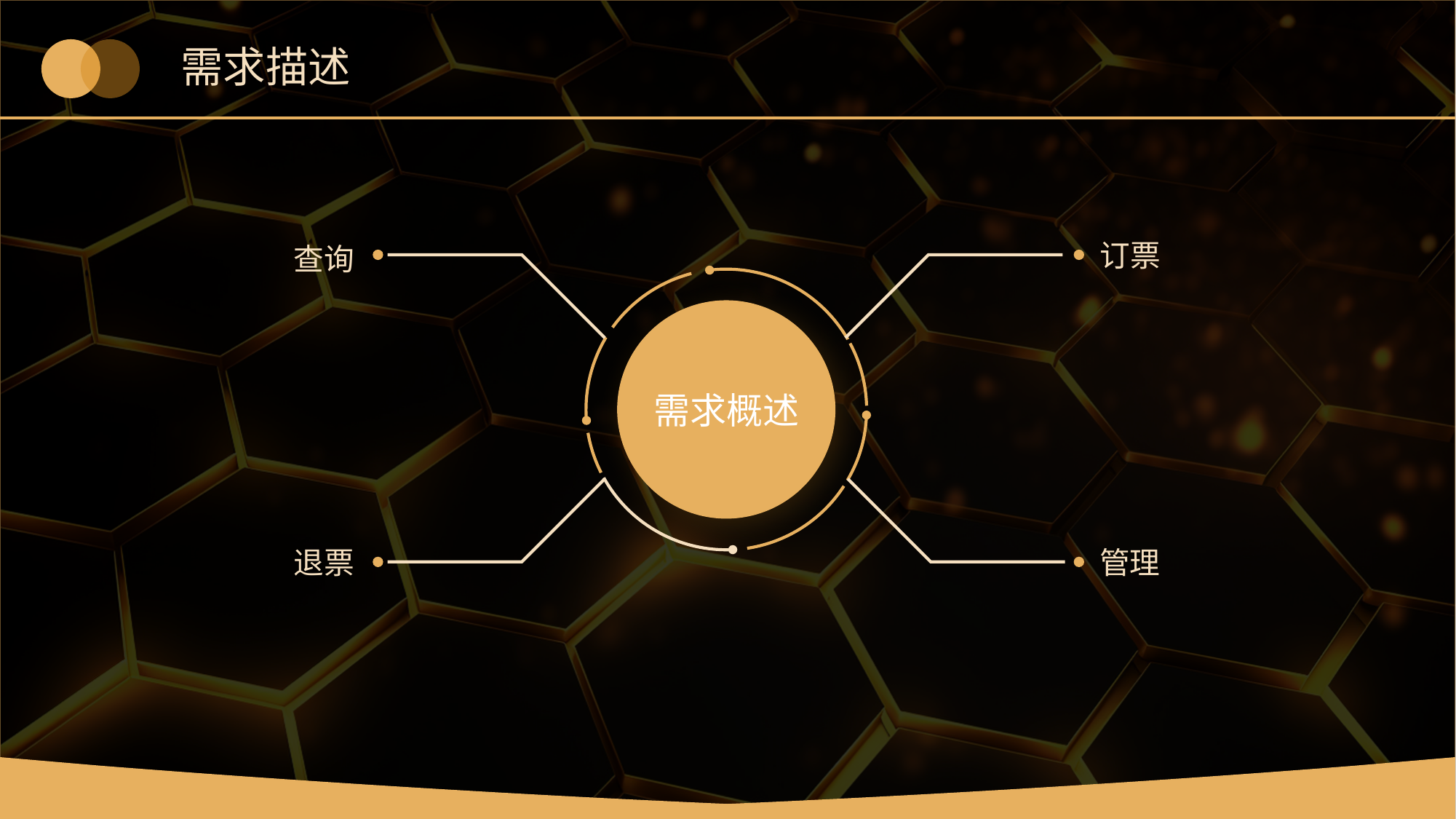

# 需求描述
订票

查询

需求概述

退票

管理